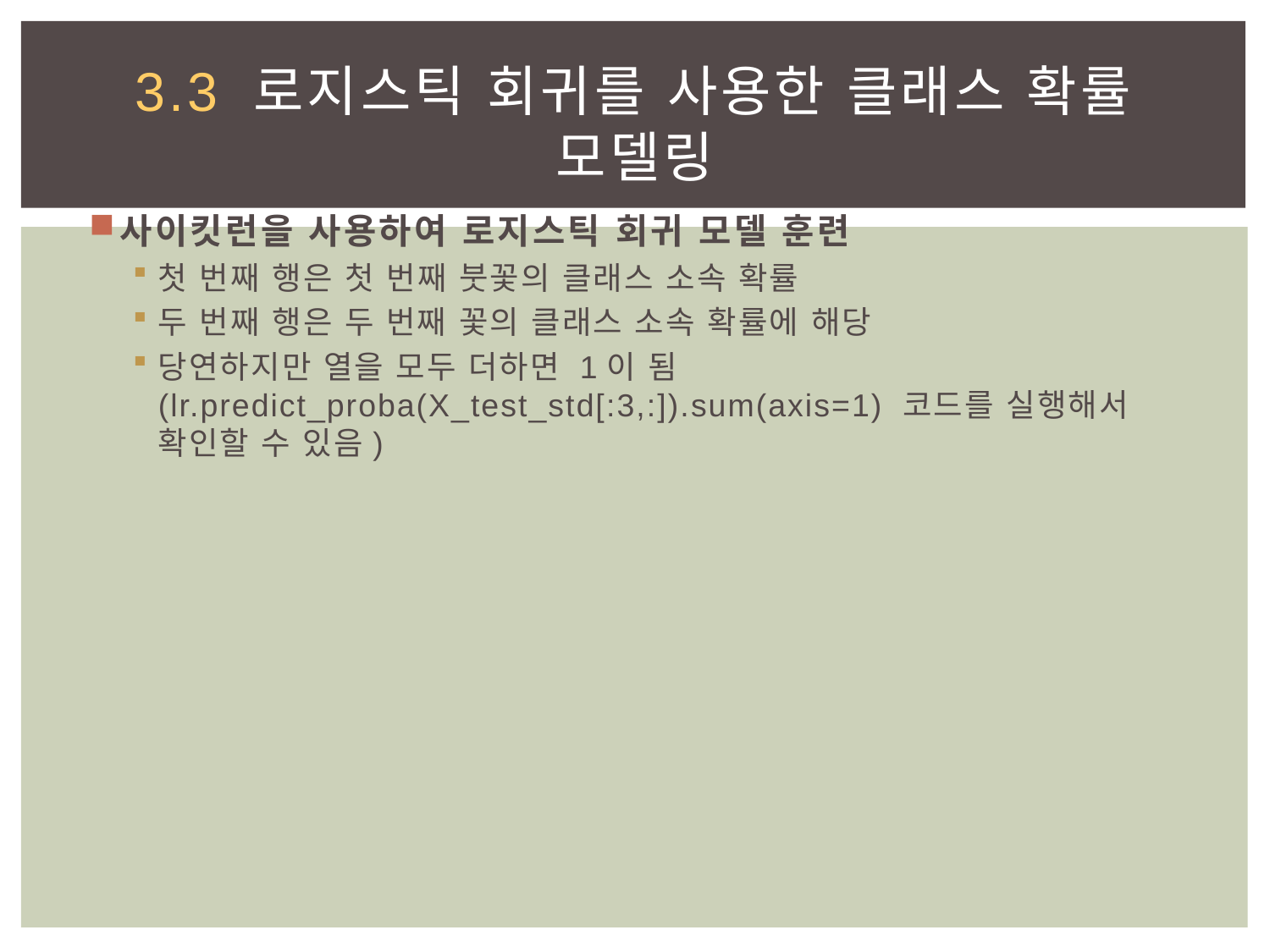

# 3.3 로지스틱 회귀를 사용한 클래스 확률 모델링
사이킷런을 사용하여 로지스틱 회귀 모델 훈련
첫 번째 행은 첫 번째 붓꽃의 클래스 소속 확률
두 번째 행은 두 번째 꽃의 클래스 소속 확률에 해당
당연하지만 열을 모두 더하면 1이 됨(lr.predict_proba(X_test_std[:3,:]).sum(axis=1) 코드를 실행해서 확인할 수 있음)